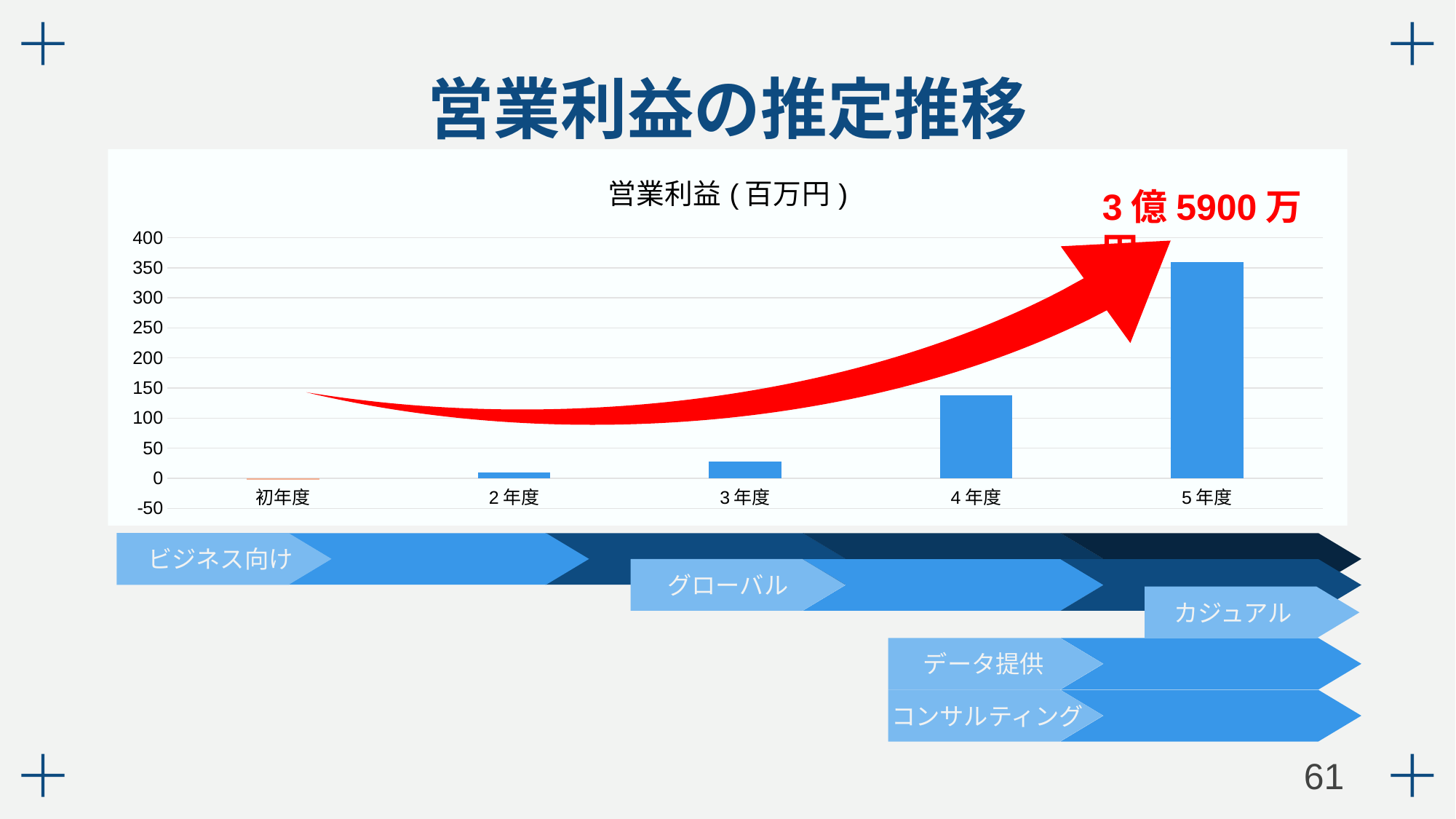

# 営業利益の推定推移

### Chart:

| Category | 営業利益(百万円) |
|---|---|
| 初年度 | -2.8 |
| 2年度 | 9.6 |
| 3年度 | 28.0 |
| 4年度 | 137.9 |
| 5年度 | 359.3 |
3億5900万円

ビジネス向け

グローバル

カジュアル

データ提供
コンサルティング
61